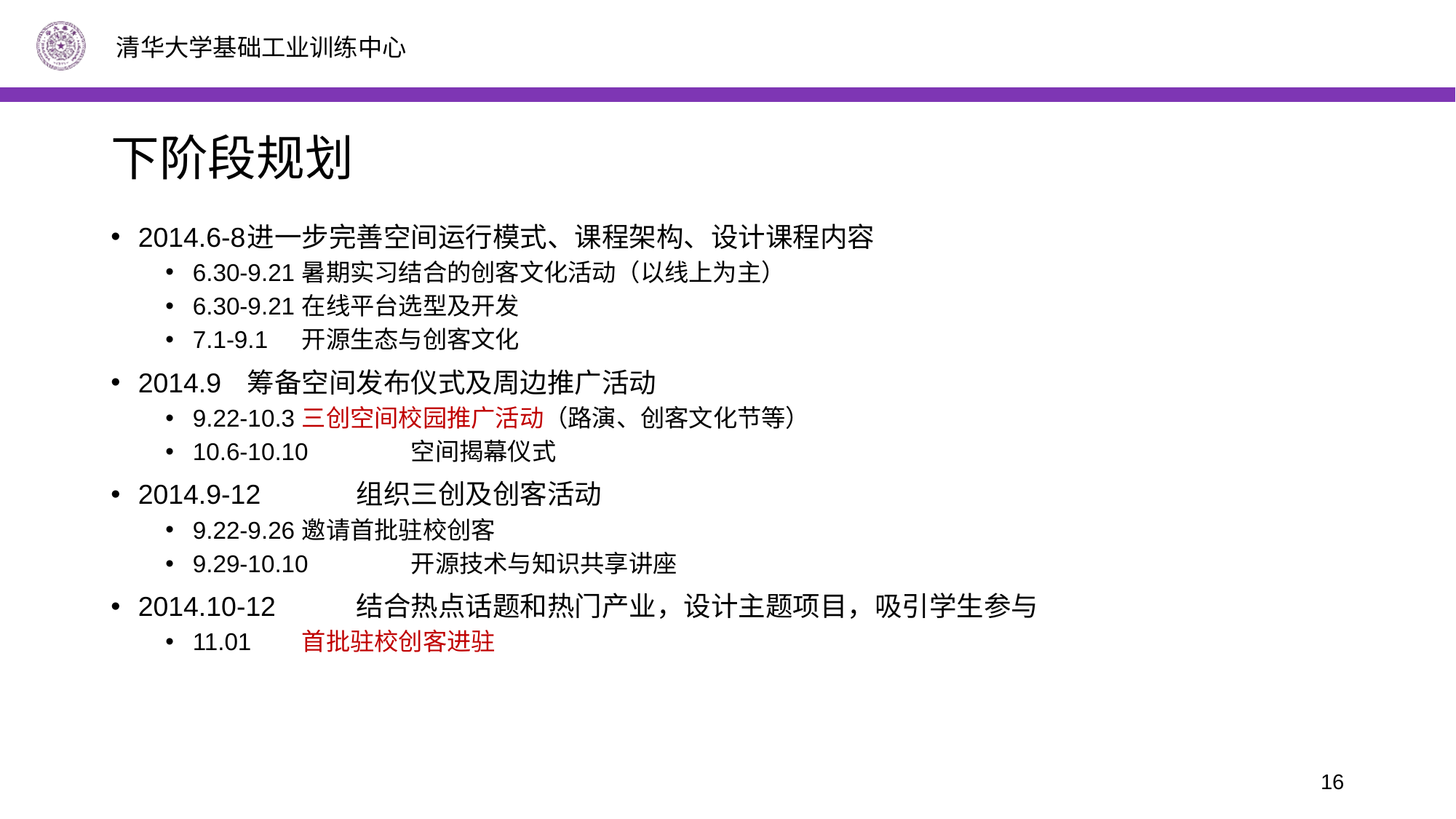

# 下阶段规划
2014.6-8	进一步完善空间运行模式、课程架构、设计课程内容
6.30-9.21	暑期实习结合的创客文化活动（以线上为主）
6.30-9.21	在线平台选型及开发
7.1-9.1	开源生态与创客文化
2014.9	筹备空间发布仪式及周边推广活动
9.22-10.3	三创空间校园推广活动（路演、创客文化节等）
10.6-10.10	空间揭幕仪式
2014.9-12	组织三创及创客活动
9.22-9.26	邀请首批驻校创客
9.29-10.10	开源技术与知识共享讲座
2014.10-12	结合热点话题和热门产业，设计主题项目，吸引学生参与
11.01	首批驻校创客进驻
16